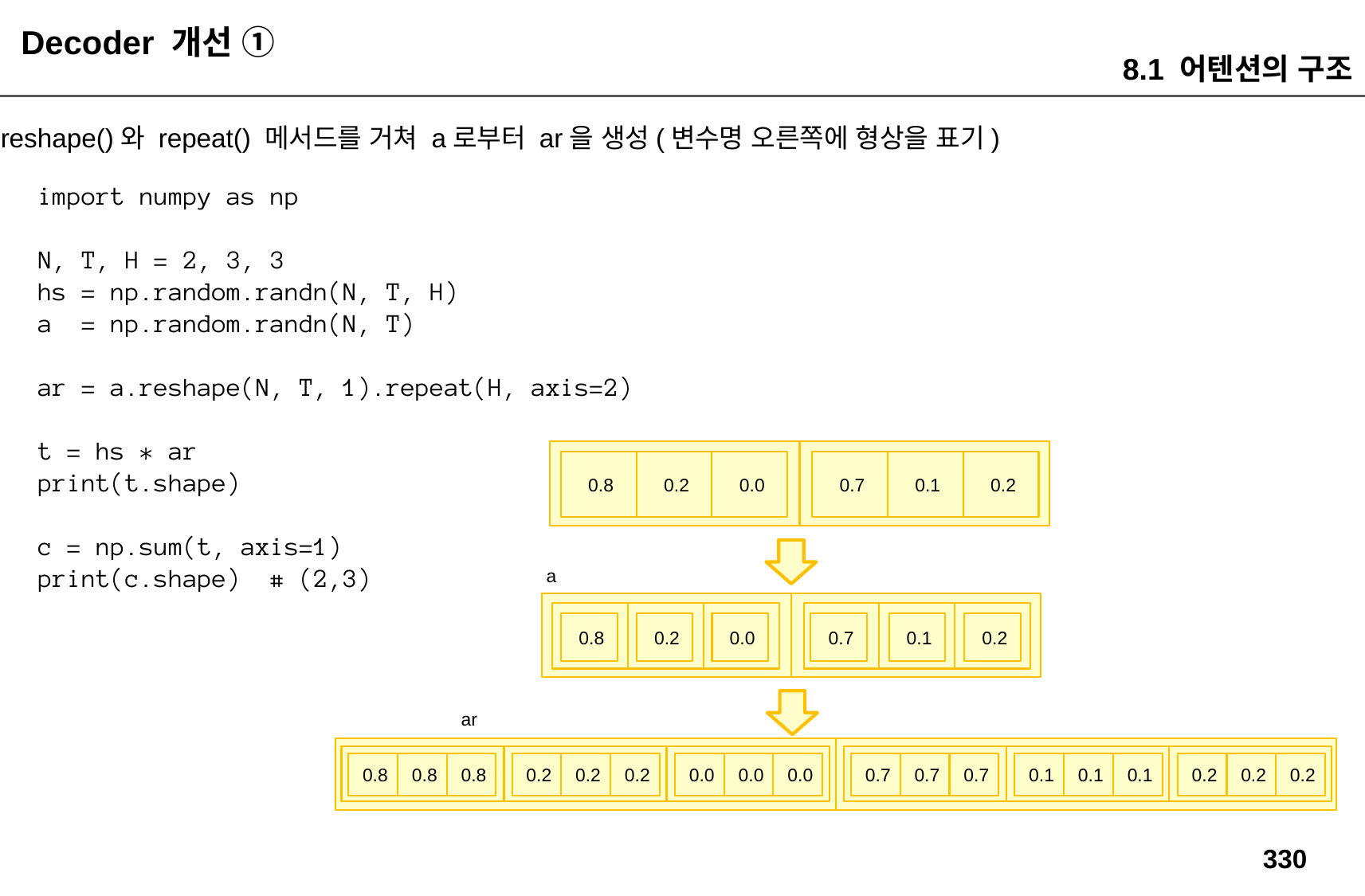

Decoder 개선 ①
8.1 어텐션의 구조
reshape()와 repeat() 메서드를 거쳐 a로부터 ar을 생성(변수명 오른쪽에 형상을 표기)
import numpy as np

N, T, H = 2, 3, 3
hs = np.random.randn(N, T, H)
a  = np.random.randn(N, T)

ar = a.reshape(N, T, 1).repeat(H, axis=2)

t = hs * ar
print(t.shape)

c = np.sum(t, axis=1)
print(c.shape)  # (2,3)

0.8
0.2
0.0
0.7
0.1
0.2

a

0.8
0.2
0.0
0.7
0.1
0.2

ar

0.8
0.8
0.8
0.2
0.2
0.2
0.0
0.0
0.0
0.7
0.7
0.7
0.1
0.1
0.1
0.2
0.2
0.2